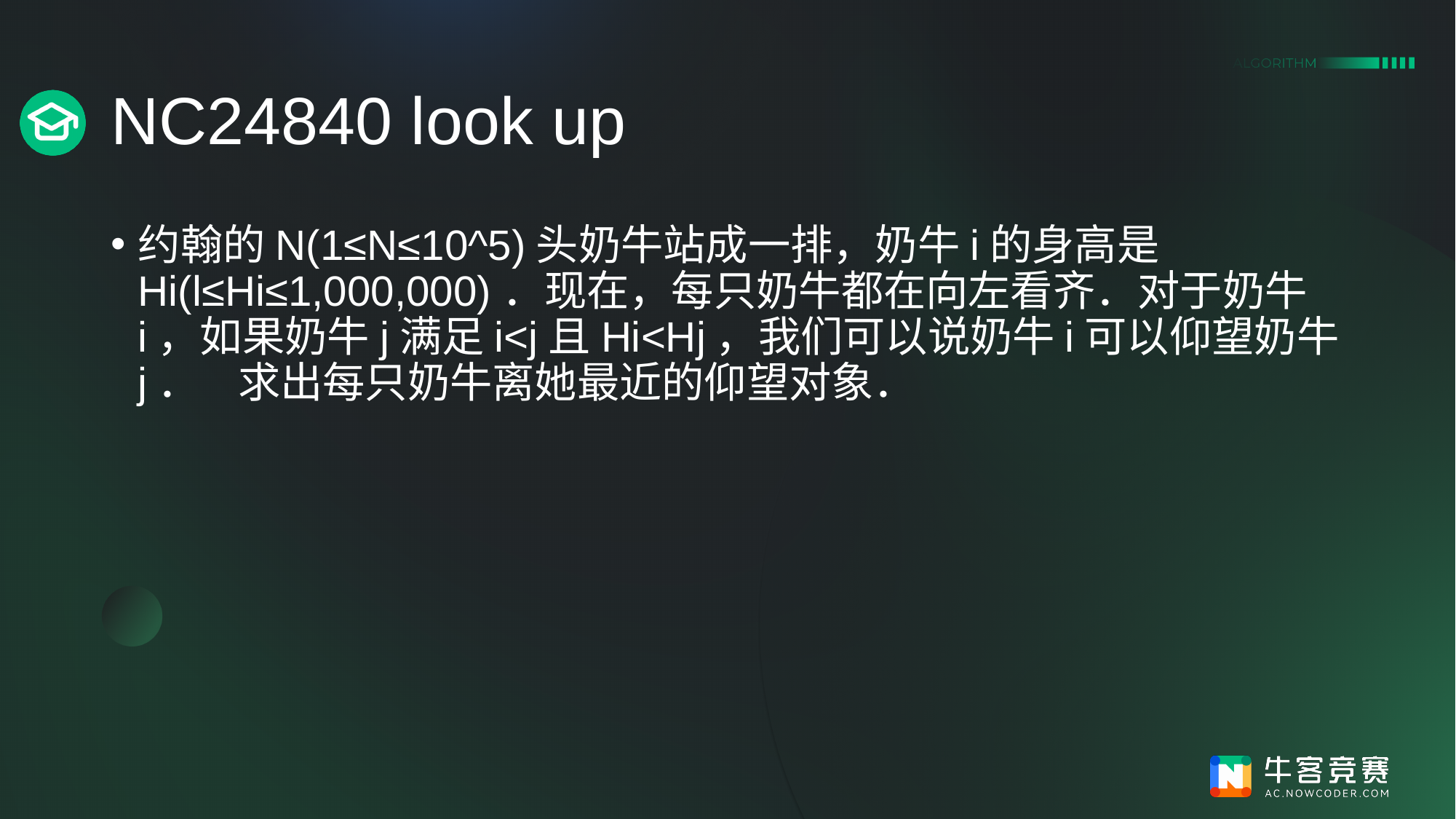

# NC24840 look up
约翰的N(1≤N≤10^5)头奶牛站成一排，奶牛i的身高是Hi(l≤Hi≤1,000,000)．现在，每只奶牛都在向左看齐．对于奶牛i，如果奶牛j满足i<j且Hi<Hj，我们可以说奶牛i可以仰望奶牛j．    求出每只奶牛离她最近的仰望对象．